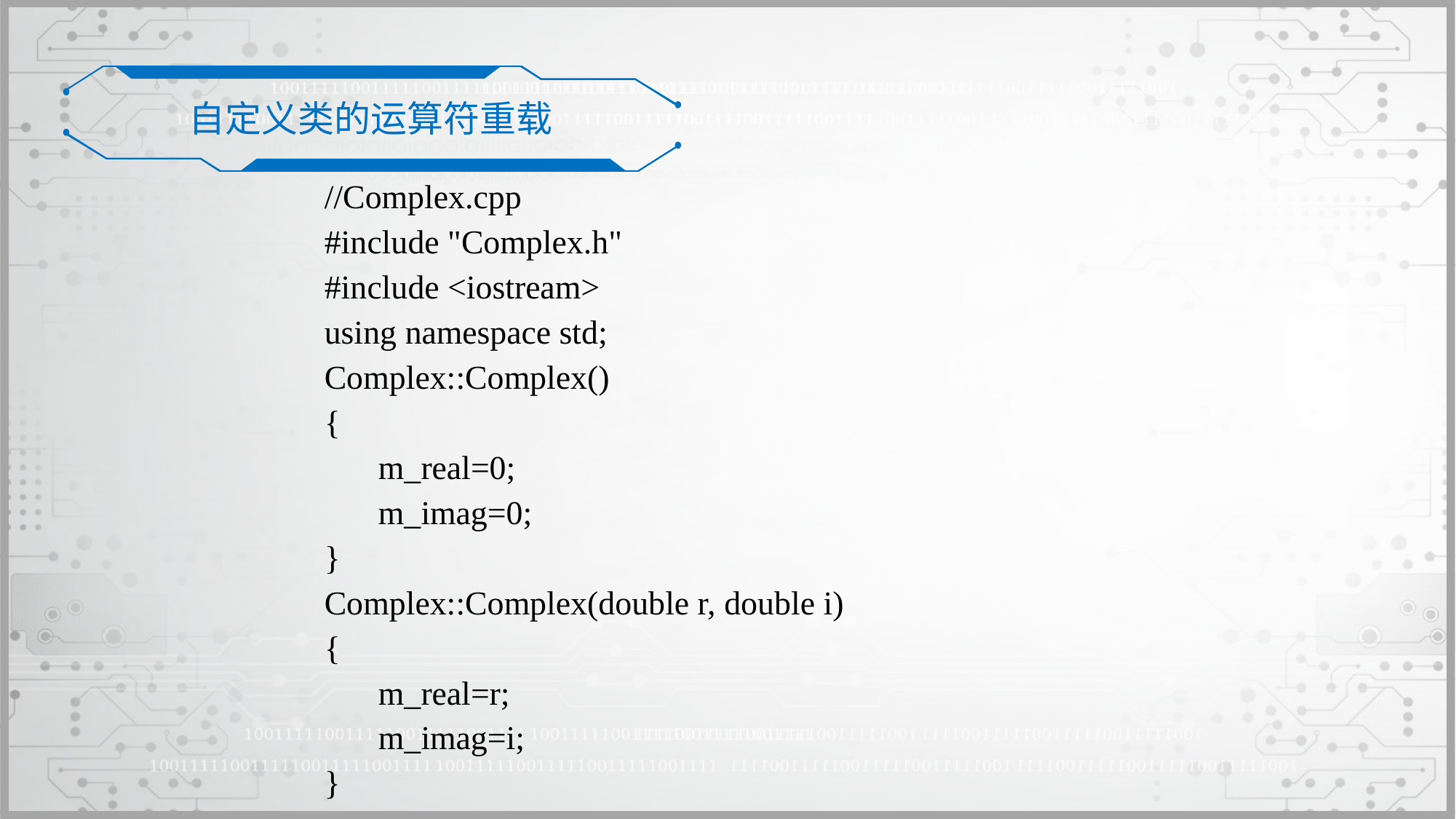

自定义类的运算符重载
//Complex.cpp
#include "Complex.h"
#include <iostream>
using namespace std;
Complex::Complex()
{
	m_real=0;
	m_imag=0;
}
Complex::Complex(double r, double i)
{
	m_real=r;
	m_imag=i;
}